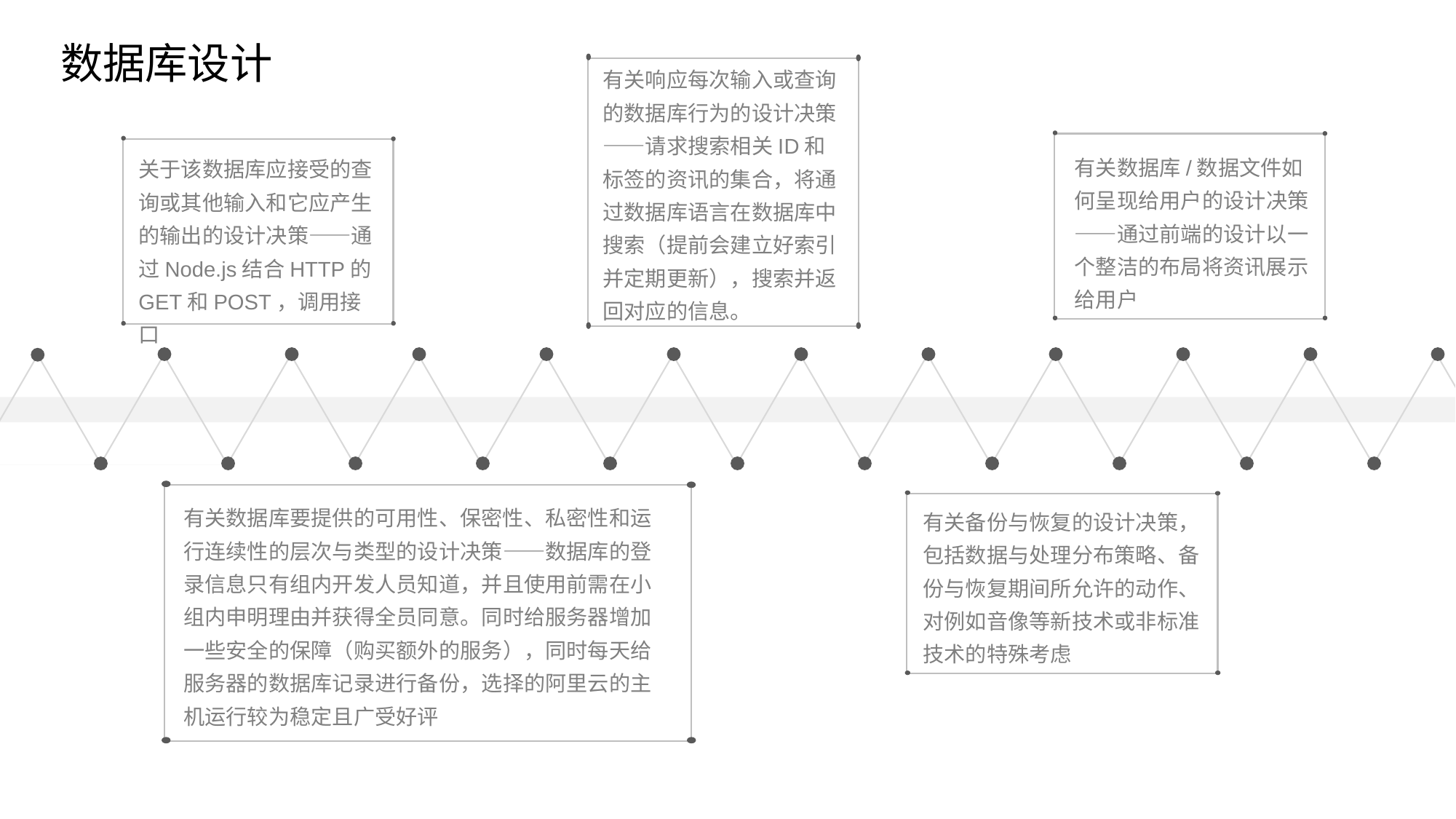

数据库设计

有关响应每次输入或查询的数据库行为的设计决策——请求搜索相关ID和标签的资讯的集合，将通过数据库语言在数据库中搜索（提前会建立好索引并定期更新），搜索并返回对应的信息。

有关数据库/数据文件如何呈现给用户的设计决策——通过前端的设计以一个整洁的布局将资讯展示给用户
关于该数据库应接受的查询或其他输入和它应产生的输出的设计决策——通过Node.js结合HTTP的GET和POST，调用接口

有关数据库要提供的可用性、保密性、私密性和运行连续性的层次与类型的设计决策——数据库的登录信息只有组内开发人员知道，并且使用前需在小组内申明理由并获得全员同意。同时给服务器增加一些安全的保障（购买额外的服务），同时每天给服务器的数据库记录进行备份，选择的阿里云的主机运行较为稳定且广受好评
有关备份与恢复的设计决策，包括数据与处理分布策略、备份与恢复期间所允许的动作、对例如音像等新技术或非标准技术的特殊考虑